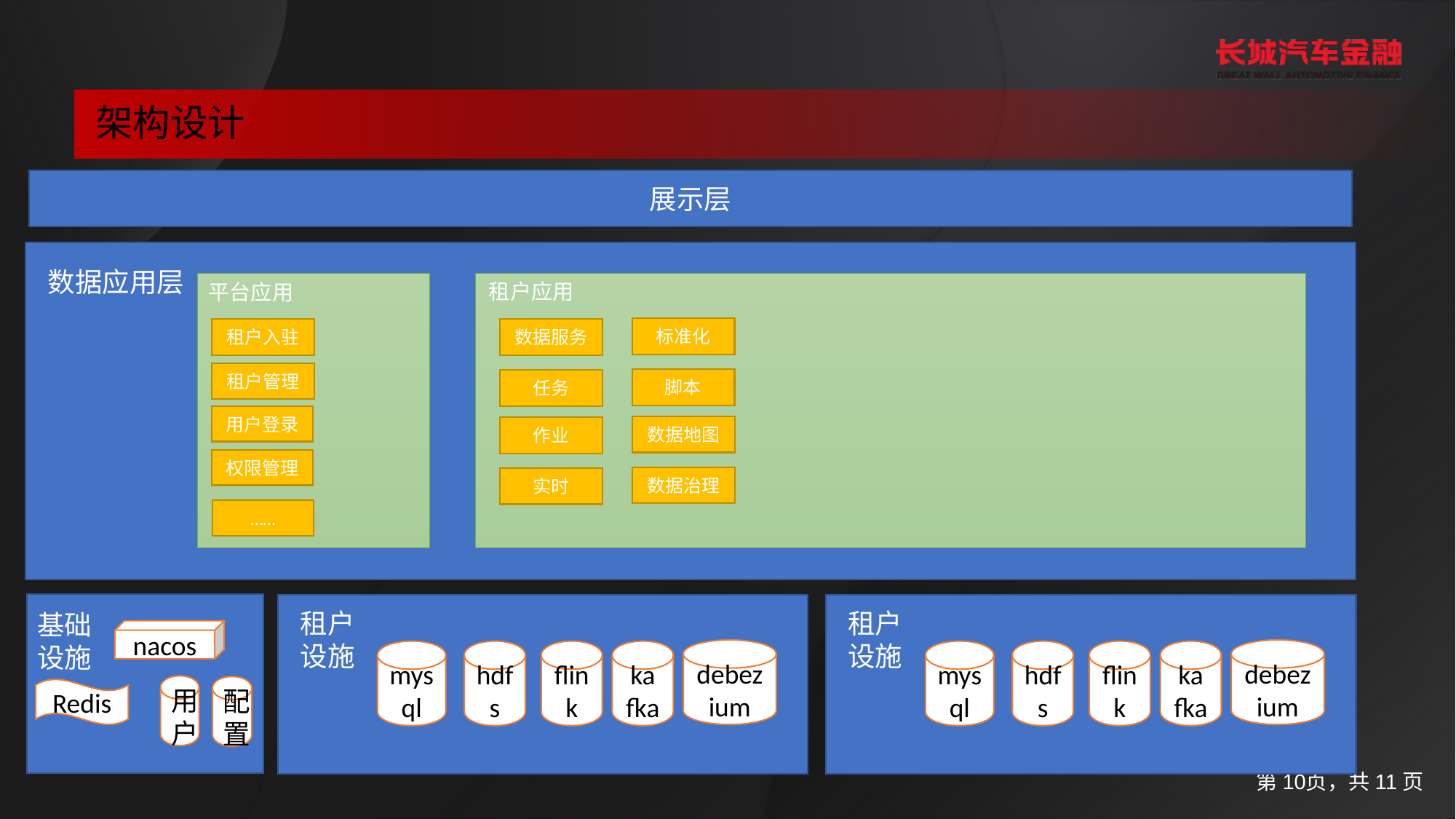

架构设计
展示层

数据应用层

租户应用
平台应用
标准化
租户入驻
数据服务
租户管理
脚本
任务
用户登录
数据地图
作业
权限管理
数据治理
实时
……

租户设施
租户设施
基础设施
nacos
debezium
debezium
mysql
hdfs
flink
kafka
mysql
hdfs
flink
kafka
用户
配置
Redis